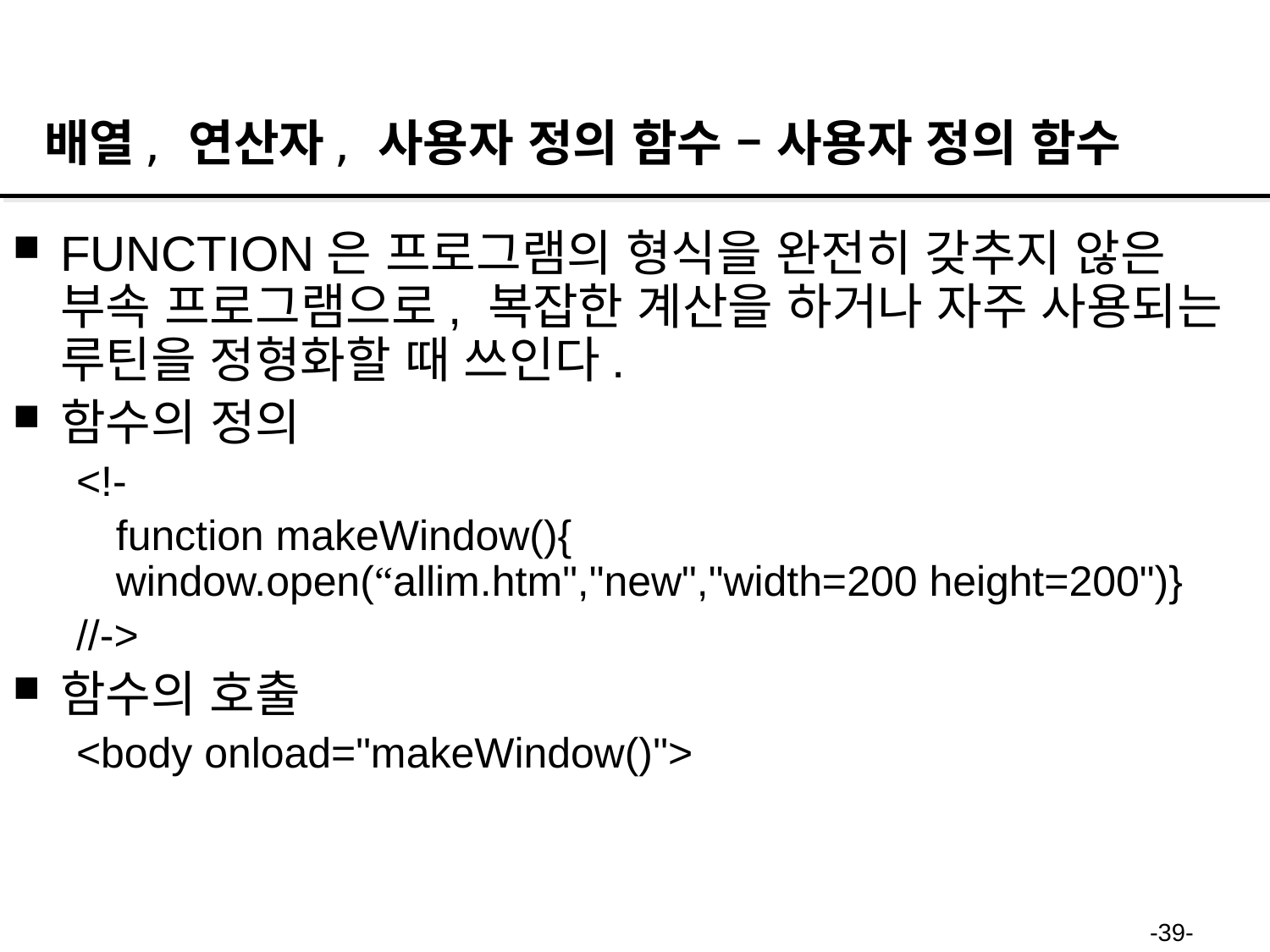

배열, 연산자, 사용자 정의 함수 – 사용자 정의 함수
FUNCTION은 프로그램의 형식을 완전히 갖추지 않은 부속 프로그램으로, 복잡한 계산을 하거나 자주 사용되는 루틴을 정형화할 때 쓰인다.
함수의 정의
<!-
	function makeWindow(){		window.open(“allim.htm","new","width=200 height=200")}
//->
함수의 호출
<body onload="makeWindow()">
-39-